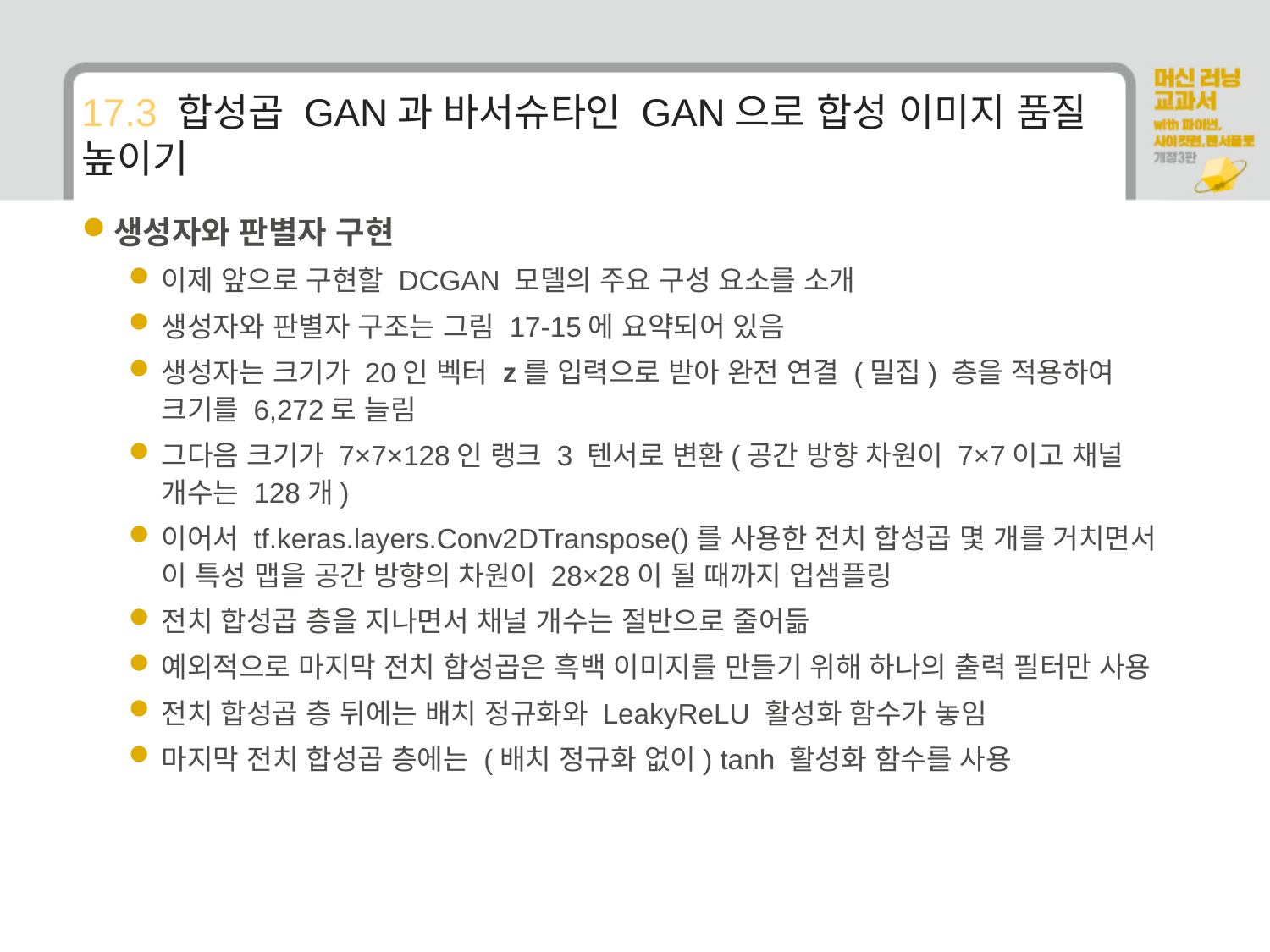

# 17.3 합성곱 GAN과 바서슈타인 GAN으로 합성 이미지 품질 높이기
생성자와 판별자 구현
이제 앞으로 구현할 DCGAN 모델의 주요 구성 요소를 소개
생성자와 판별자 구조는 그림 17-15에 요약되어 있음
생성자는 크기가 20인 벡터 z를 입력으로 받아 완전 연결 (밀집) 층을 적용하여 크기를 6,272로 늘림
그다음 크기가 7×7×128인 랭크 3 텐서로 변환(공간 방향 차원이 7×7이고 채널 개수는 128개)
이어서 tf.keras.layers.Conv2DTranspose()를 사용한 전치 합성곱 몇 개를 거치면서 이 특성 맵을 공간 방향의 차원이 28×28이 될 때까지 업샘플링
전치 합성곱 층을 지나면서 채널 개수는 절반으로 줄어듦
예외적으로 마지막 전치 합성곱은 흑백 이미지를 만들기 위해 하나의 출력 필터만 사용
전치 합성곱 층 뒤에는 배치 정규화와 LeakyReLU 활성화 함수가 놓임
마지막 전치 합성곱 층에는 (배치 정규화 없이) tanh 활성화 함수를 사용